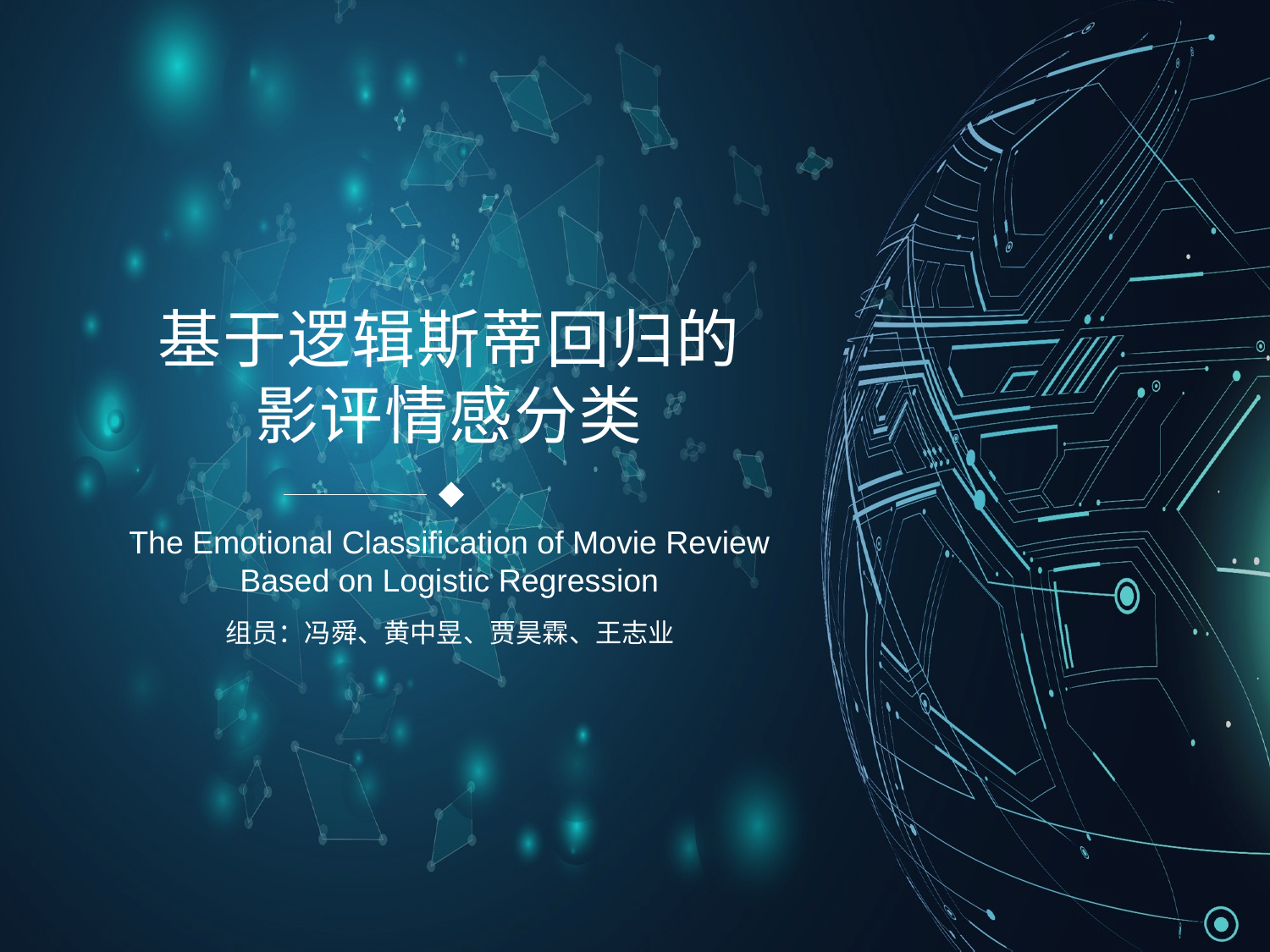

基于逻辑斯蒂回归的
影评情感分类

The Emotional Classification of Movie Review Based on Logistic Regression
组员：冯舜、黄中昱、贾昊霖、王志业